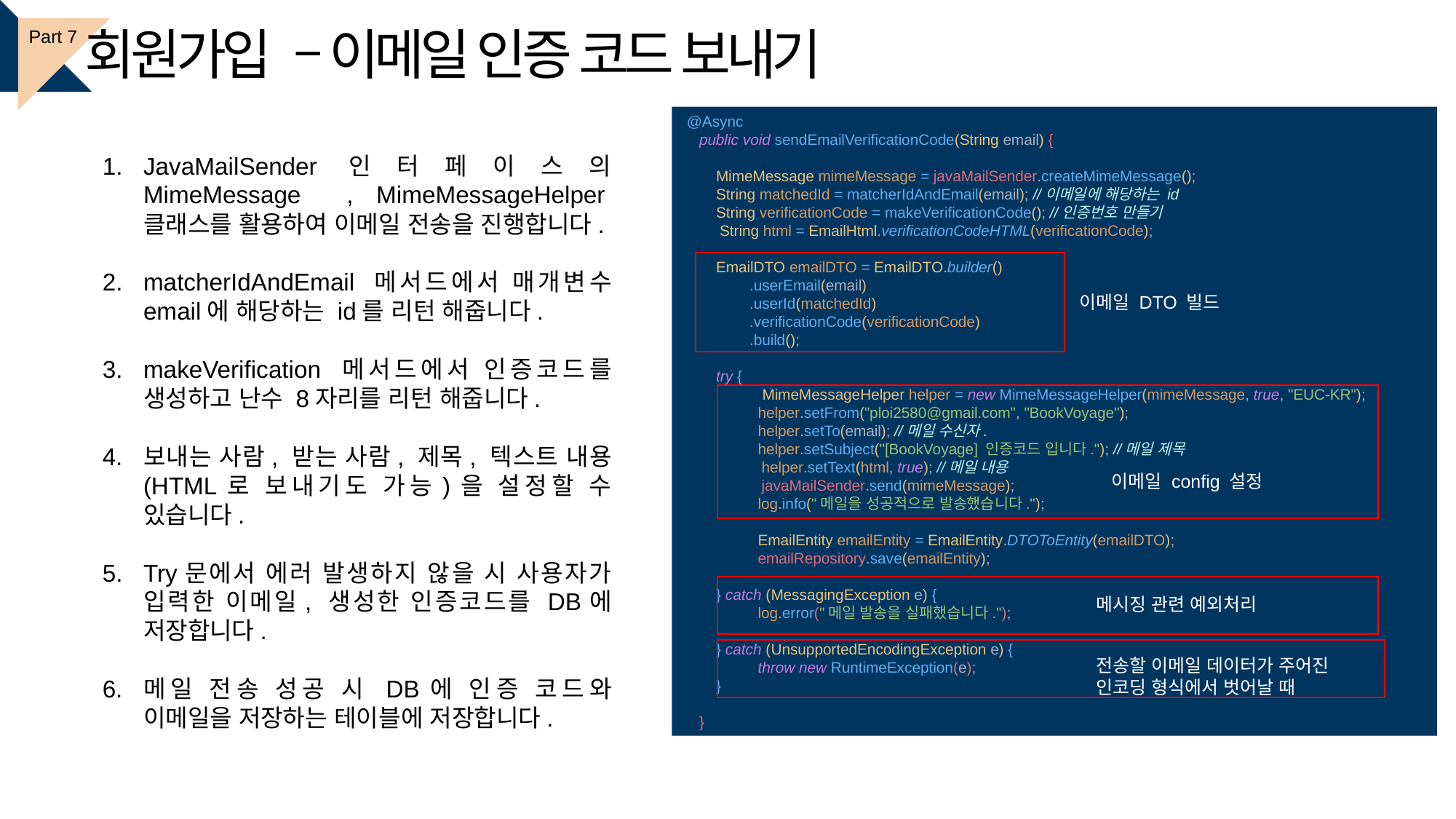

회원가입  – 이메일 인증 코드 보내기

Part 7
 @Async
    public void sendEmailVerificationCode(String email) {
        MimeMessage mimeMessage = javaMailSender.createMimeMessage();
        String matchedId = matcherIdAndEmail(email); //이메일에 해당하는 id
        String verificationCode = makeVerificationCode(); //인증번호 만들기
        String html = EmailHtml.verificationCodeHTML(verificationCode);
        EmailDTO emailDTO = EmailDTO.builder()
                .userEmail(email)
                .userId(matchedId)
                .verificationCode(verificationCode)
                .build();
        try {
                   MimeMessageHelper helper = new MimeMessageHelper(mimeMessage, true, "EUC-KR");
                  helper.setFrom("ploi2580@gmail.com", "BookVoyage");
                  helper.setTo(email); //메일 수신자.
                  helper.setSubject("[BookVoyage] 인증코드 입니다."); //메일 제목
                  helper.setText(html, true); //메일 내용
                  javaMailSender.send(mimeMessage);
                  log.info("메일을 성공적으로 발송했습니다.");
                  EmailEntity emailEntity = EmailEntity.DTOToEntity(emailDTO);
                  emailRepository.save(emailEntity);
        } catch (MessagingException e) {
                  log.error("메일 발송을 실패했습니다.");
        } catch (UnsupportedEncodingException e) {
                  throw new RuntimeException(e);
        }
    }
JavaMailSender인터페이스의 MimeMessage  , MimeMessageHelper클래스를 활용하여 이메일 전송을 진행합니다.

matcherIdAndEmail 메서드에서 매개변수 email에 해당하는 id를 리턴 해줍니다.

makeVerification 메서드에서 인증코드를 생성하고 난수 8자리를 리턴 해줍니다.

보내는 사람, 받는 사람, 제목, 텍스트 내용 (HTML로 보내기도 가능)을 설정할 수 있습니다.

Try문에서 에러 발생하지 않을 시 사용자가 입력한 이메일, 생성한 인증코드를 DB에 저장합니다.

메일 전송 성공 시 DB에 인증 코드와 이메일을 저장하는 테이블에 저장합니다.

이메일 DTO 빌드

이메일 config 설정

메시징 관련 예외처리

전송할 이메일 데이터가 주어진 인코딩 형식에서 벗어날 때